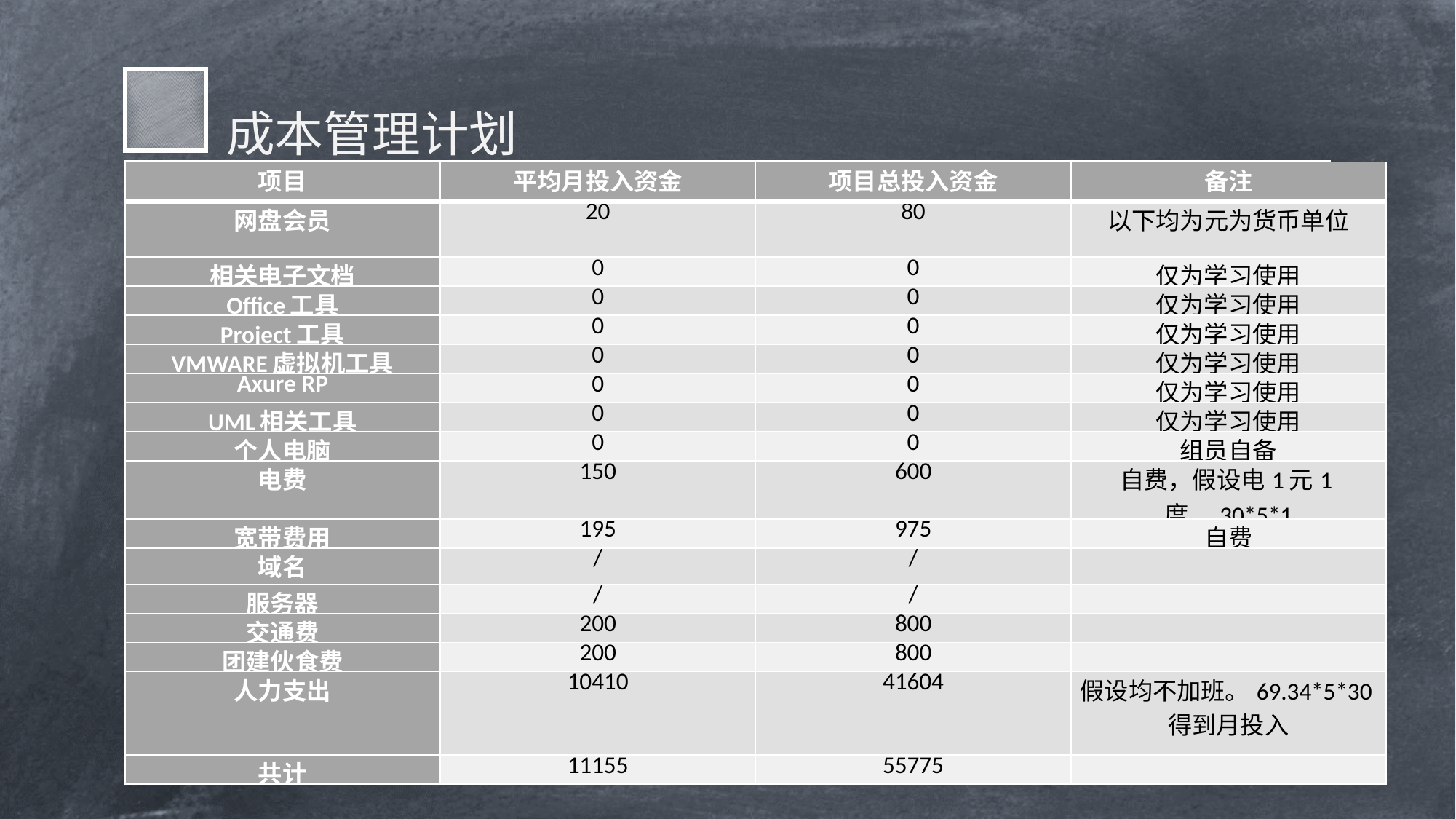

成本管理计划

| 项目 | 平均月投入资金 | 项目总投入资金 | 备注 |
| --- | --- | --- | --- |
| 网盘会员 | 20 | 80 | 以下均为元为货币单位 |
| 相关电子文档 | 0 | 0 | 仅为学习使用 |
| Office工具 | 0 | 0 | 仅为学习使用 |
| Project工具 | 0 | 0 | 仅为学习使用 |
| VMWARE虚拟机工具 | 0 | 0 | 仅为学习使用 |
| Axure RP | 0 | 0 | 仅为学习使用 |
| UML相关工具 | 0 | 0 | 仅为学习使用 |
| 个人电脑 | 0 | 0 | 组员自备 |
| 电费 | 150 | 600 | 自费，假设电1元1度。30\*5\*1 |
| 宽带费用 | 195 | 975 | 自费 |
| 域名 | / | / |  |
| 服务器 | / | / |  |
| 交通费 | 200 | 800 |  |
| 团建伙食费 | 200 | 800 |  |
| 项目 | 平均月投入资金 | 项目总投入资金 | 备注 |
| --- | --- | --- | --- |
| 网盘会员 | 20 | 80 | 以下均为元为货币单位 |
| 相关电子文档 | 0 | 0 | 仅为学习使用 |
| Office工具 | 0 | 0 | 仅为学习使用 |
| Project工具 | 0 | 0 | 仅为学习使用 |
| VMWARE虚拟机工具 | 0 | 0 | 仅为学习使用 |
| Axure RP | 0 | 0 | 仅为学习使用 |
| UML相关工具 | 0 | 0 | 仅为学习使用 |
| 个人电脑 | 0 | 0 | 组员自备 |
| 电费 | 150 | 600 | 自费，假设电1元1度。30\*5\*1 |
| 宽带费用 | 195 | 975 | 自费 |
| 域名 | / | / |  |
| 服务器 | / | / |  |
| 交通费 | 200 | 800 |  |
| 团建伙食费 | 200 | 800 |  |
| 人力支出 | 10410 | 41604 | 假设均不加班。69.34\*5\*30得到月投入 |
| 共计 | 11155 | 55775 |  |
|  | 工作分配 | 时薪（元/小时） |
| --- | --- | --- |
| 沈启航 | 项目经理 | 69.34 |
| 杨以恒 | 汇报员 | 69.34 |
| 叶柏成 | 需求分析员 | 69.34 |
| 徐哲远 | 记录员 | 69.34 |
| 骆佳俊 | 归档整理员 | 69.34 |
| 计量单位 | 测量工时均以小时为单位，货币均以元为单位 |
| --- | --- |
| 精确度 | 小数点后两位,如66.22元 |
| 准确度 | 误差在10%之内 |